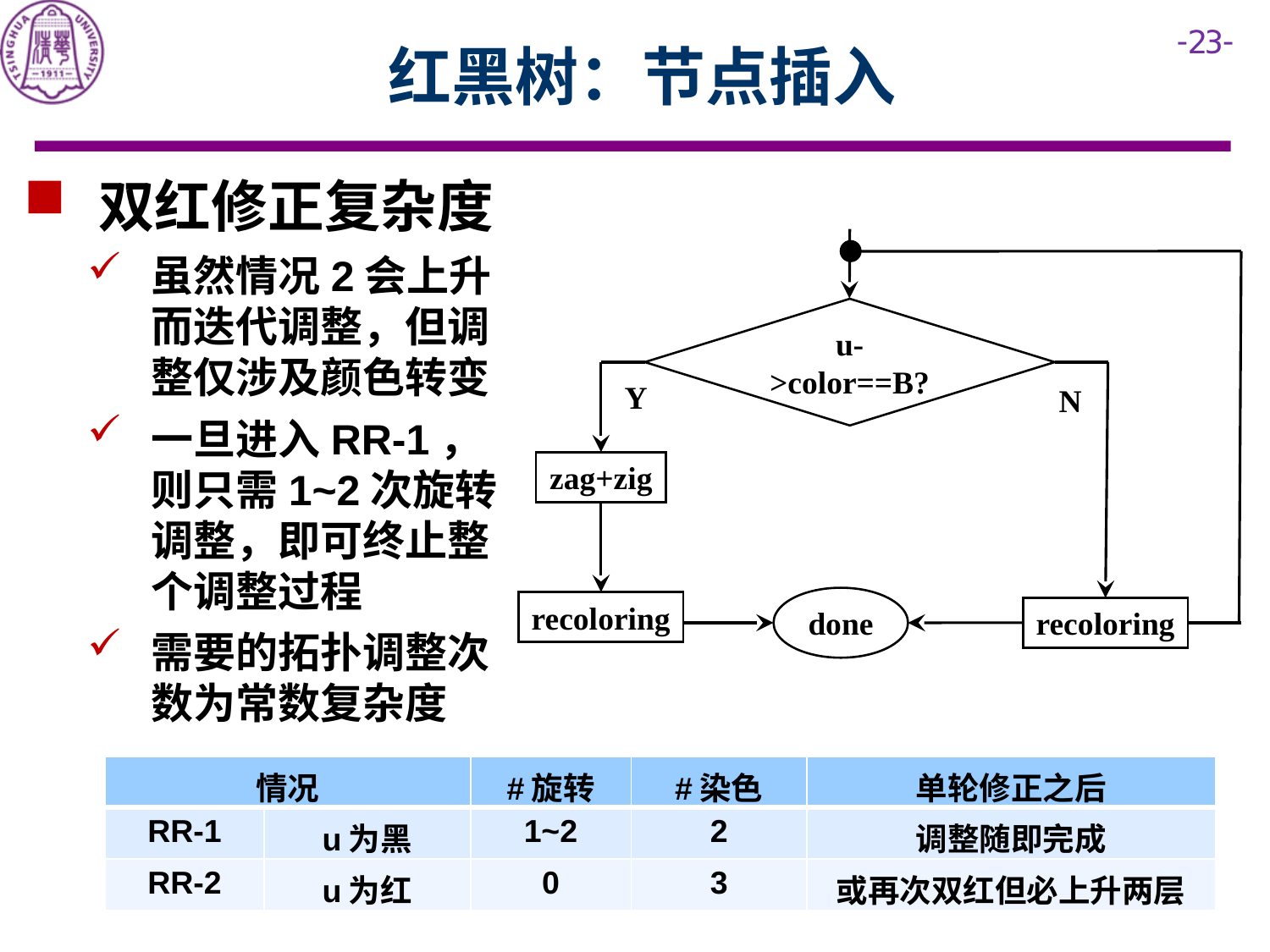

# 红黑树：节点插入
 双红修正复杂度
虽然情况2会上升而迭代调整，但调整仅涉及颜色转变
一旦进入RR-1，则只需1~2次旋转调整，即可终止整个调整过程
需要的拓扑调整次数为常数复杂度

u->color==B?
Y
N
zag+zig
done
recoloring
recoloring
| 情况 |  | #旋转 | #染色 | 单轮修正之后 |
| --- | --- | --- | --- | --- |
| RR-1 | u为黑 | 1~2 | 2 | 调整随即完成 |
| RR-2 | u为红 | 0 | 3 | 或再次双红但必上升两层 |